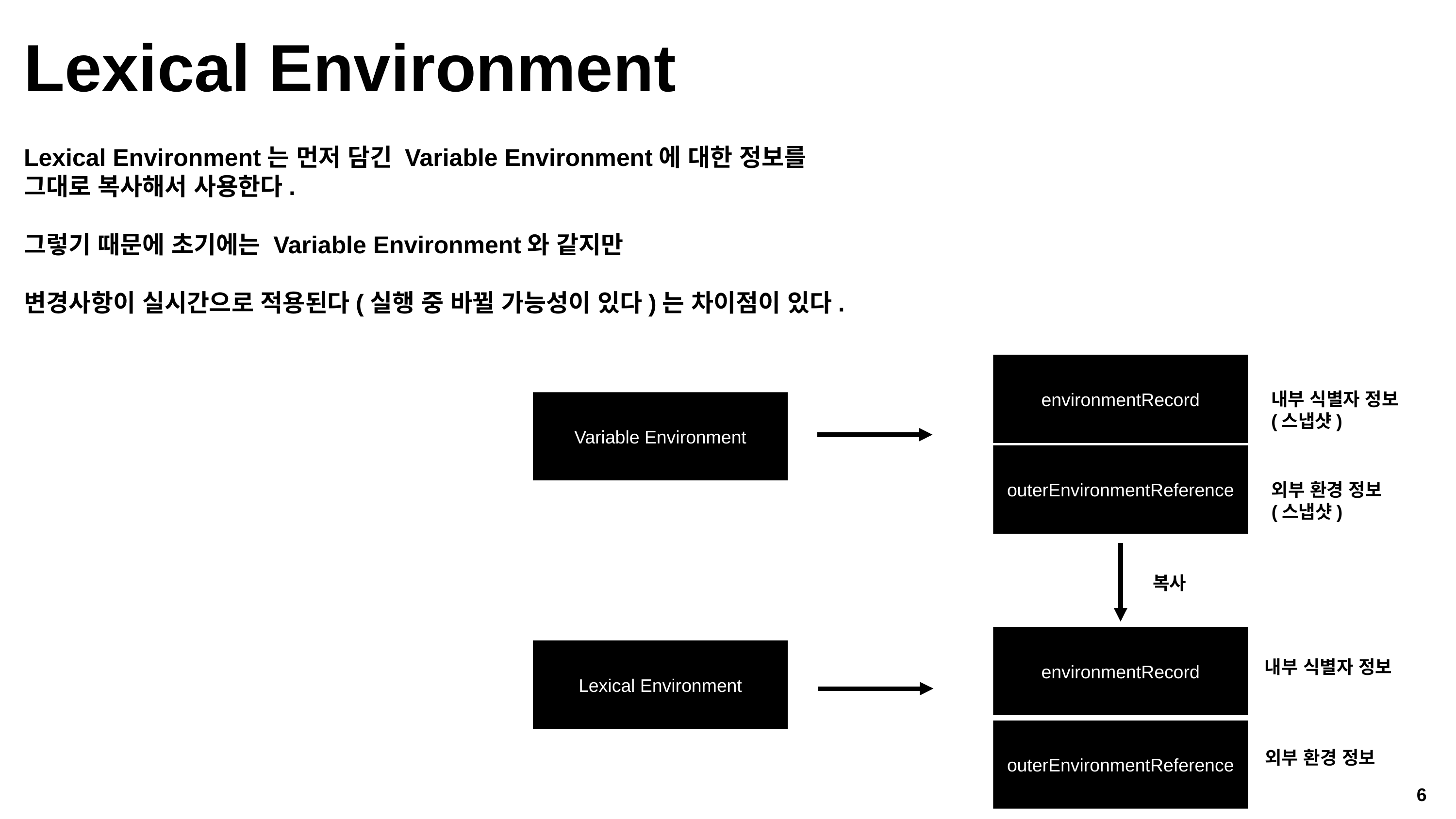

Lexical Environment
Lexical Environment는 먼저 담긴 Variable Environment에 대한 정보를
그대로 복사해서 사용한다.

그렇기 때문에 초기에는 Variable Environment와 같지만

변경사항이 실시간으로 적용된다(실행 중 바뀔 가능성이 있다)는 차이점이 있다.
environmentRecord
내부 식별자 정보
(스냅샷)
Variable Environment
outerEnvironmentReference
외부 환경 정보
(스냅샷)
Lexical Environment
복사
environmentRecord
내부 식별자 정보
outerEnvironmentReference
외부 환경 정보

6